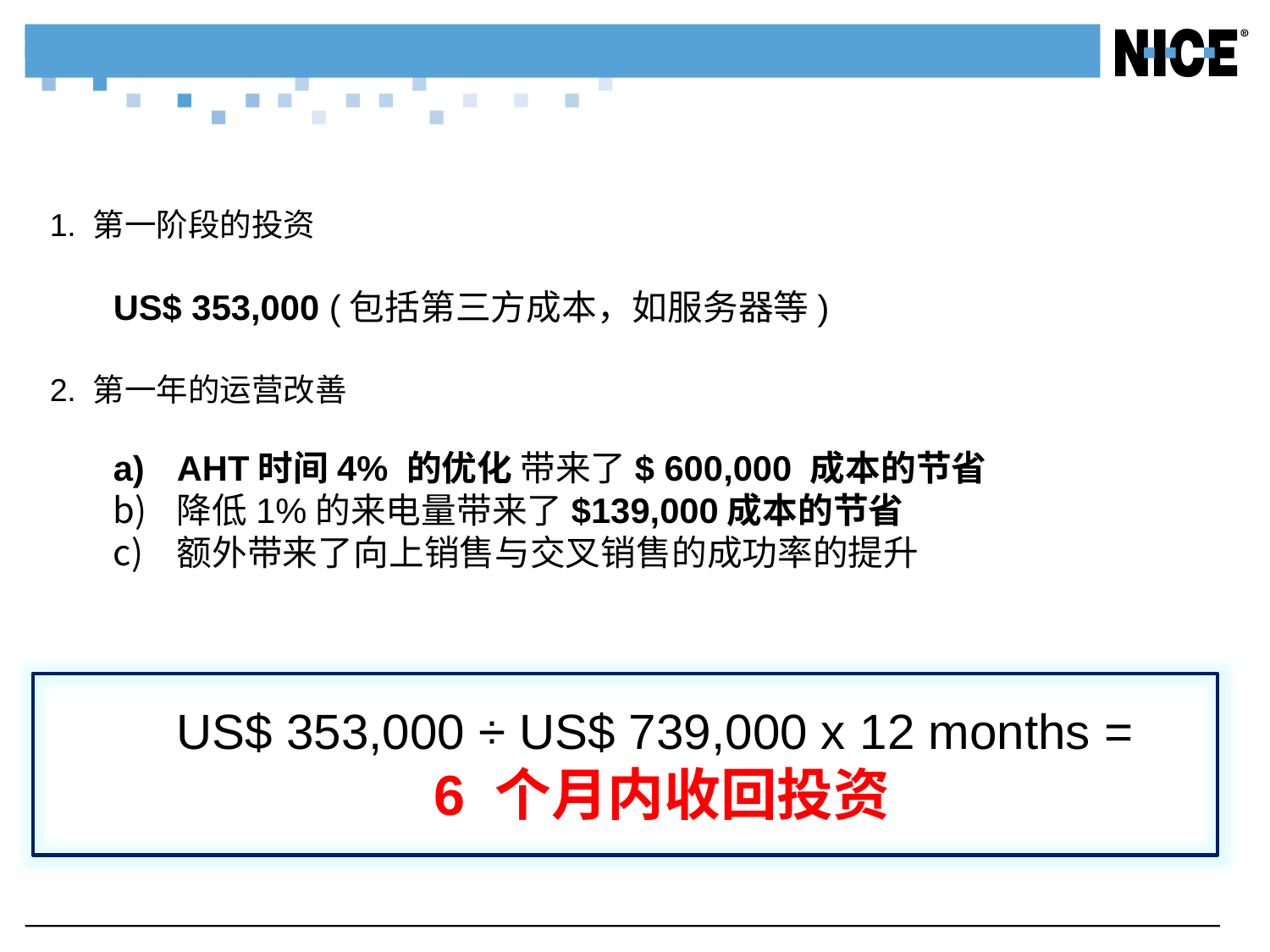

# ROI投资回报实践
1. 第一阶段的投资

	US$ 353,000 (包括第三方成本，如服务器等)

2. 第一年的运营改善

AHT时间4% 的优化 带来了$ 600,000 成本的节省
降低1%的来电量带来了$139,000成本的节省
额外带来了向上销售与交叉销售的成功率的提升

US$ 353,000 ÷ US$ 739,000 x 12 months =
6 个月内收回投资